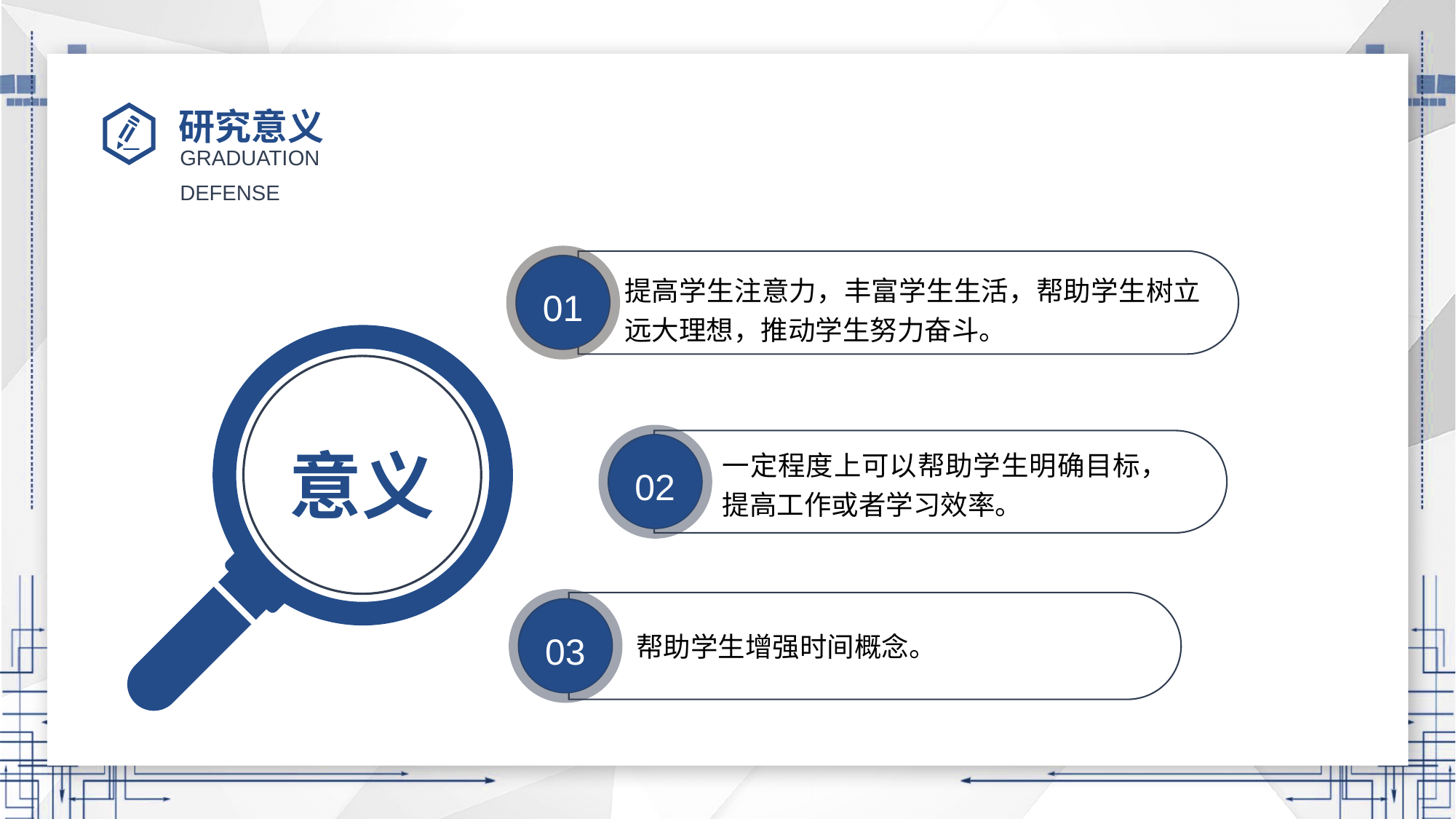

# 研究意义

01
提高学生注意力，丰富学生生活，帮助学生树立远大理想，推动学生努力奋斗。

意义

02
一定程度上可以帮助学生明确目标，提高工作或者学习效率。

03
帮助学生增强时间概念。